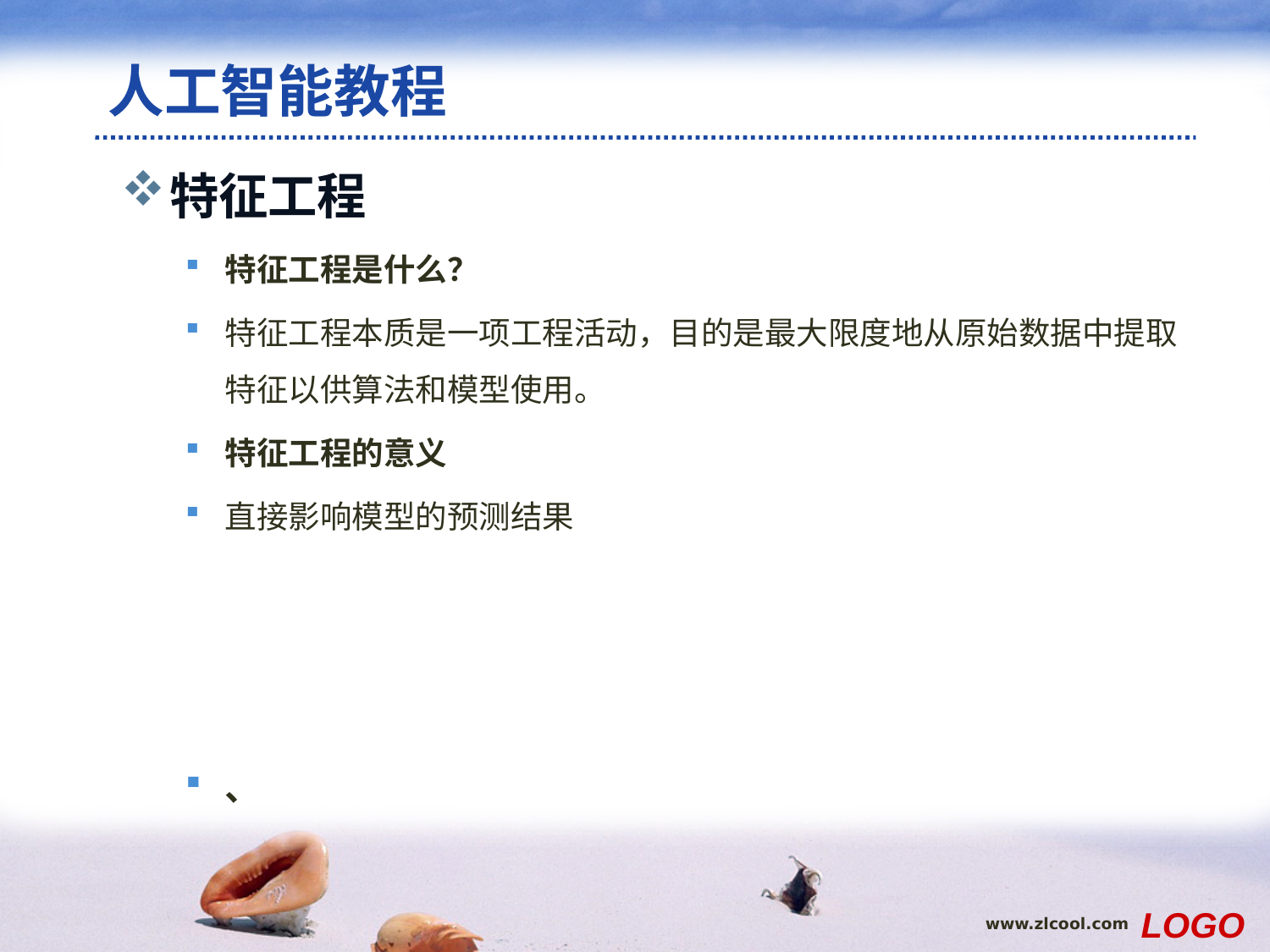

# 人工智能教程
特征工程
特征工程是什么？
特征工程本质是一项工程活动，目的是最大限度地从原始数据中提取特征以供算法和模型使用。
特征工程的意义
直接影响模型的预测结果

、

范例
LOGO
www.zlcool.com